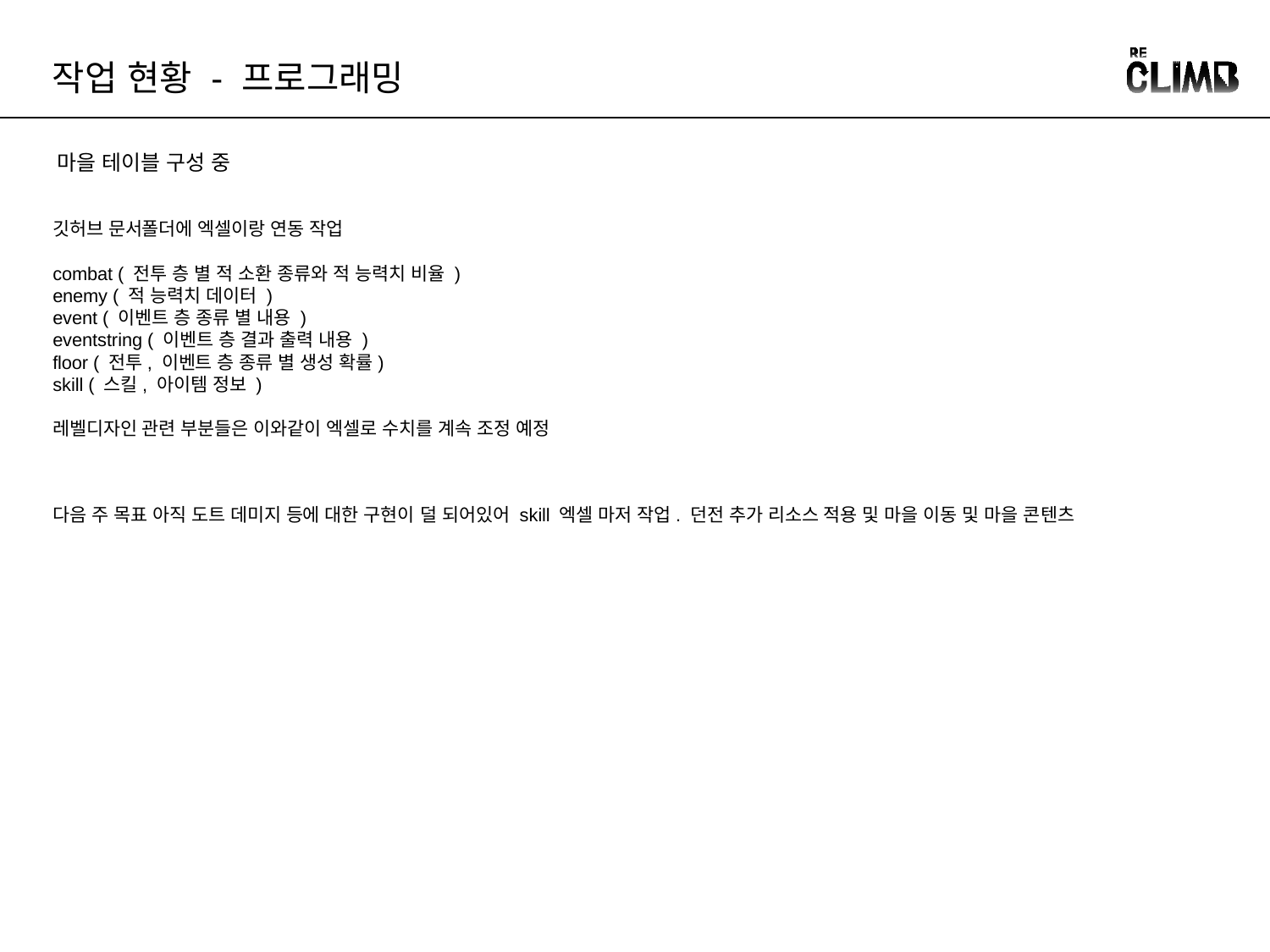

작업 현황 - 프로그래밍
마을 테이블 구성 중
깃허브 문서폴더에 엑셀이랑 연동 작업

combat ( 전투 층 별 적 소환 종류와 적 능력치 비율 )
enemy ( 적 능력치 데이터 )
event ( 이벤트 층 종류 별 내용 )
eventstring ( 이벤트 층 결과 출력 내용 )
floor ( 전투, 이벤트 층 종류 별 생성 확률)
skill ( 스킬, 아이템 정보 )

레벨디자인 관련 부분들은 이와같이 엑셀로 수치를 계속 조정 예정
다음 주 목표 아직 도트 데미지 등에 대한 구현이 덜 되어있어 skill 엑셀 마저 작업. 던전 추가 리소스 적용 및 마을 이동 및 마을 콘텐츠